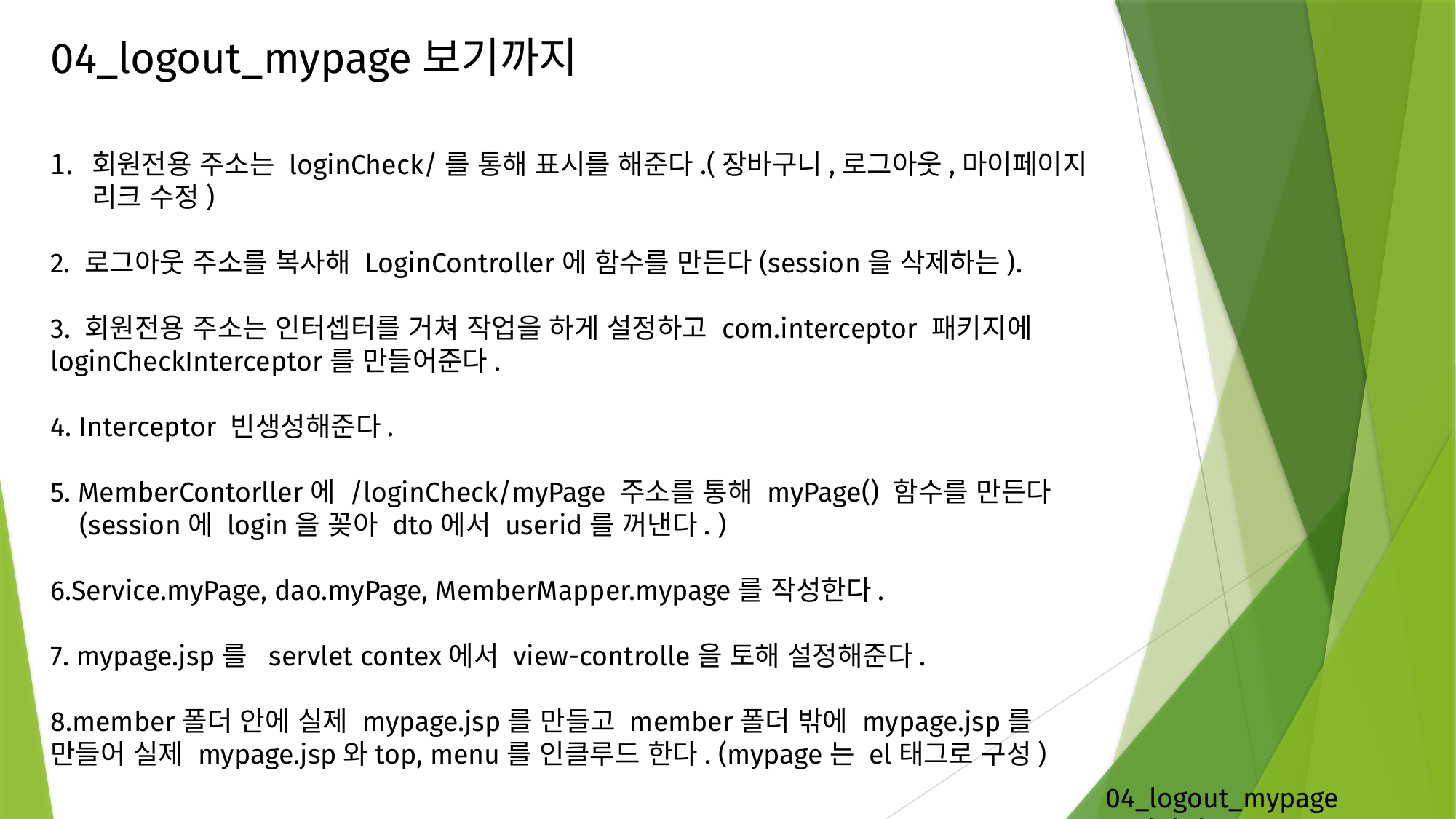

04_logout_mypage보기까지

회원전용 주소는 loginCheck/를 통해 표시를 해준다.(장바구니,로그아웃,마이페이지 리크 수정)

2. 로그아웃 주소를 복사해 LoginController에 함수를 만든다(session을 삭제하는).

3. 회원전용 주소는 인터셉터를 거쳐 작업을 하게 설정하고 com.interceptor 패키지에 loginCheckInterceptor를 만들어준다.

4. Interceptor 빈생성해준다.

5. MemberContorller에 /loginCheck/myPage 주소를 통해 myPage() 함수를 만든다
    (session에 login을 꽂아 dto에서 userid를 꺼낸다. )

6.Service.myPage, dao.myPage, MemberMapper.mypage를 작성한다.

7. mypage.jsp를  servlet contex에서 view-controlle을 토해 설정해준다.

8.member폴더 안에 실제 mypage.jsp를 만들고 member폴더 밖에 mypage.jsp를 만들어 실제 mypage.jsp와top, menu를 인클루드 한다. (mypage는 el태그로 구성)
04_logout_mypage보기까지